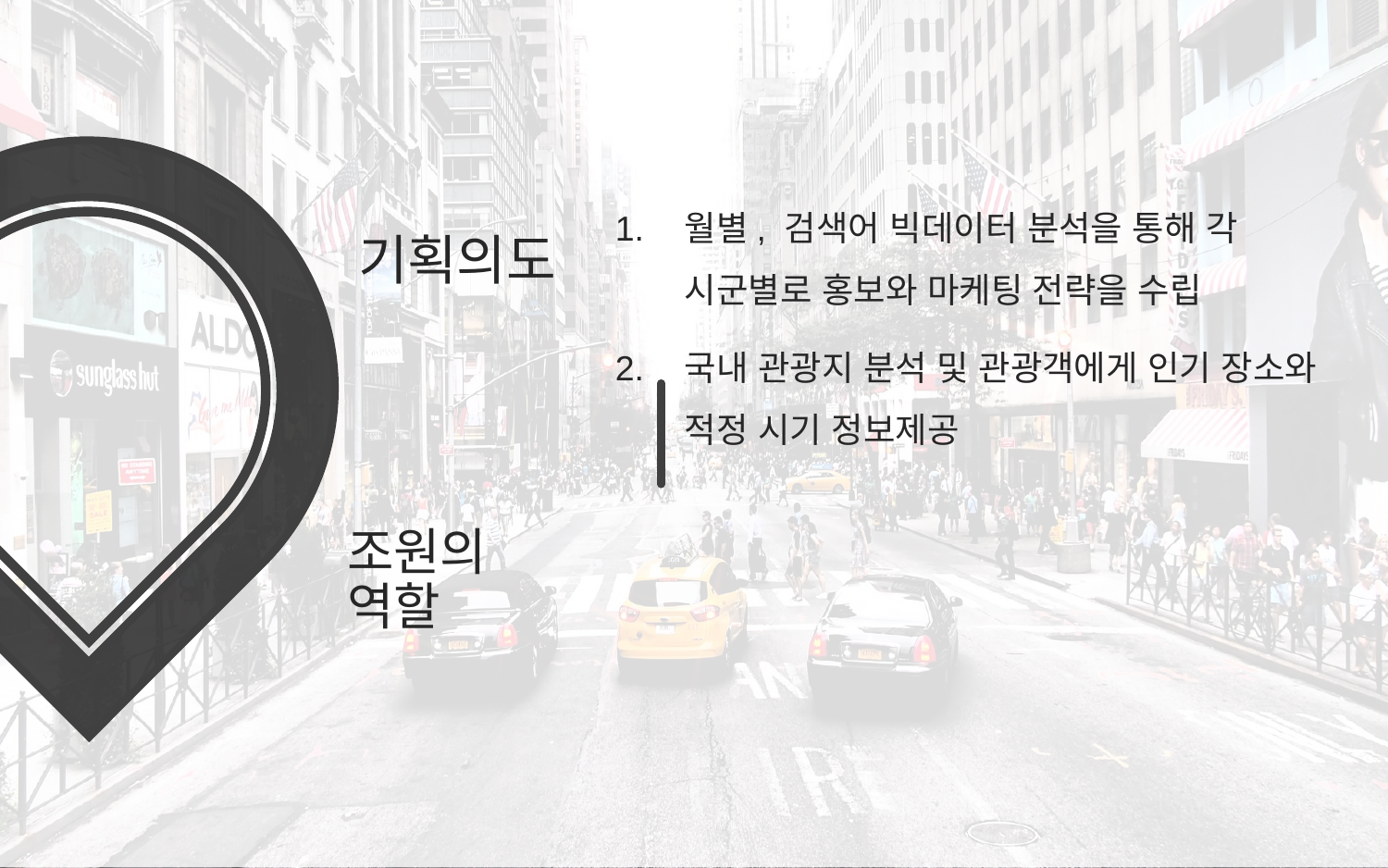

월별, 검색어 빅데이터 분석을 통해 각 시군별로 홍보와 마케팅 전략을 수립
국내 관광지 분석 및 관광객에게 인기 장소와 적정 시기 정보제공
# 기획의도

조원의 역할